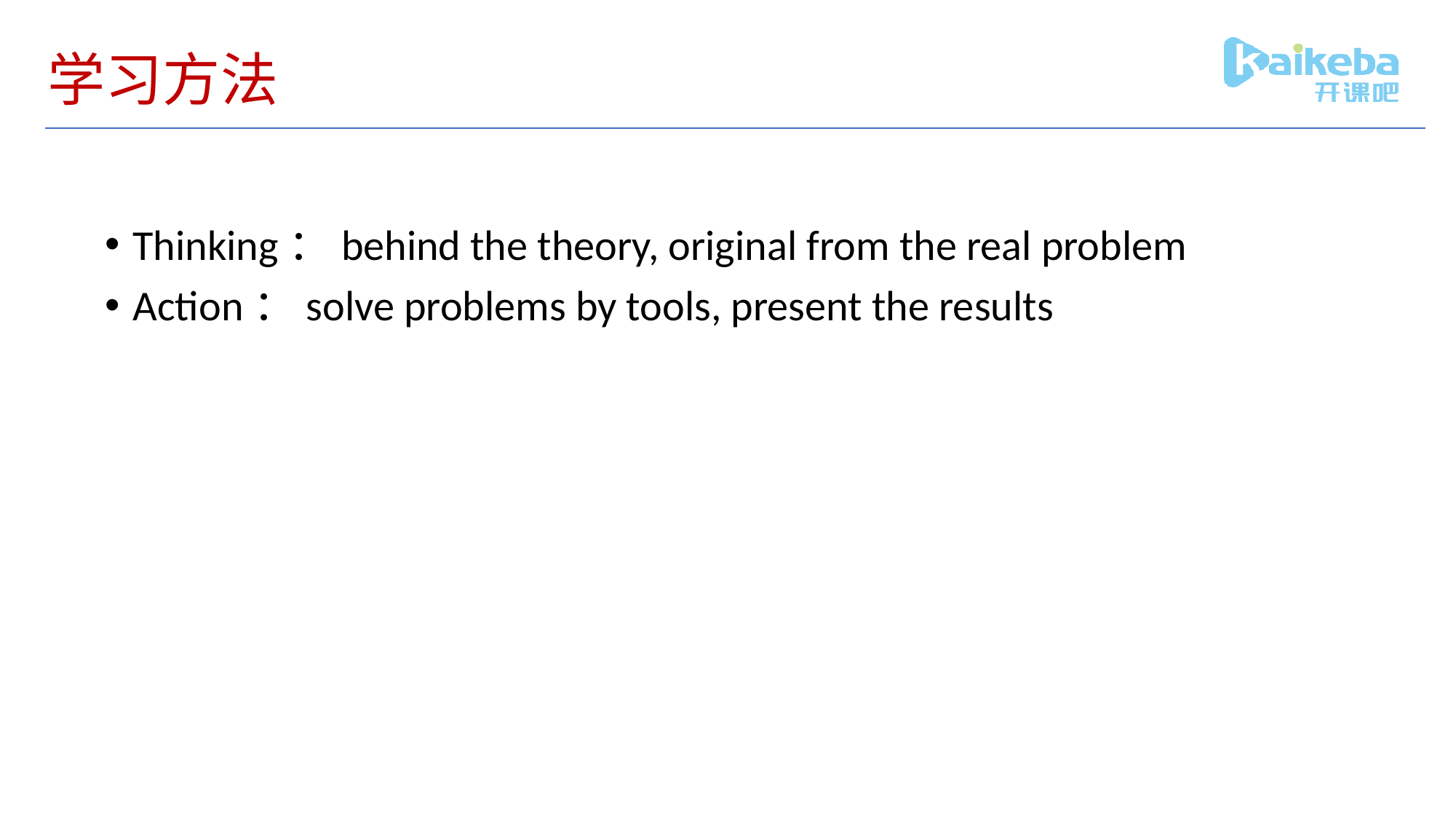

# 学习方法
Thinking：behind the theory, original from the real problem
Action：solve problems by tools, present the results